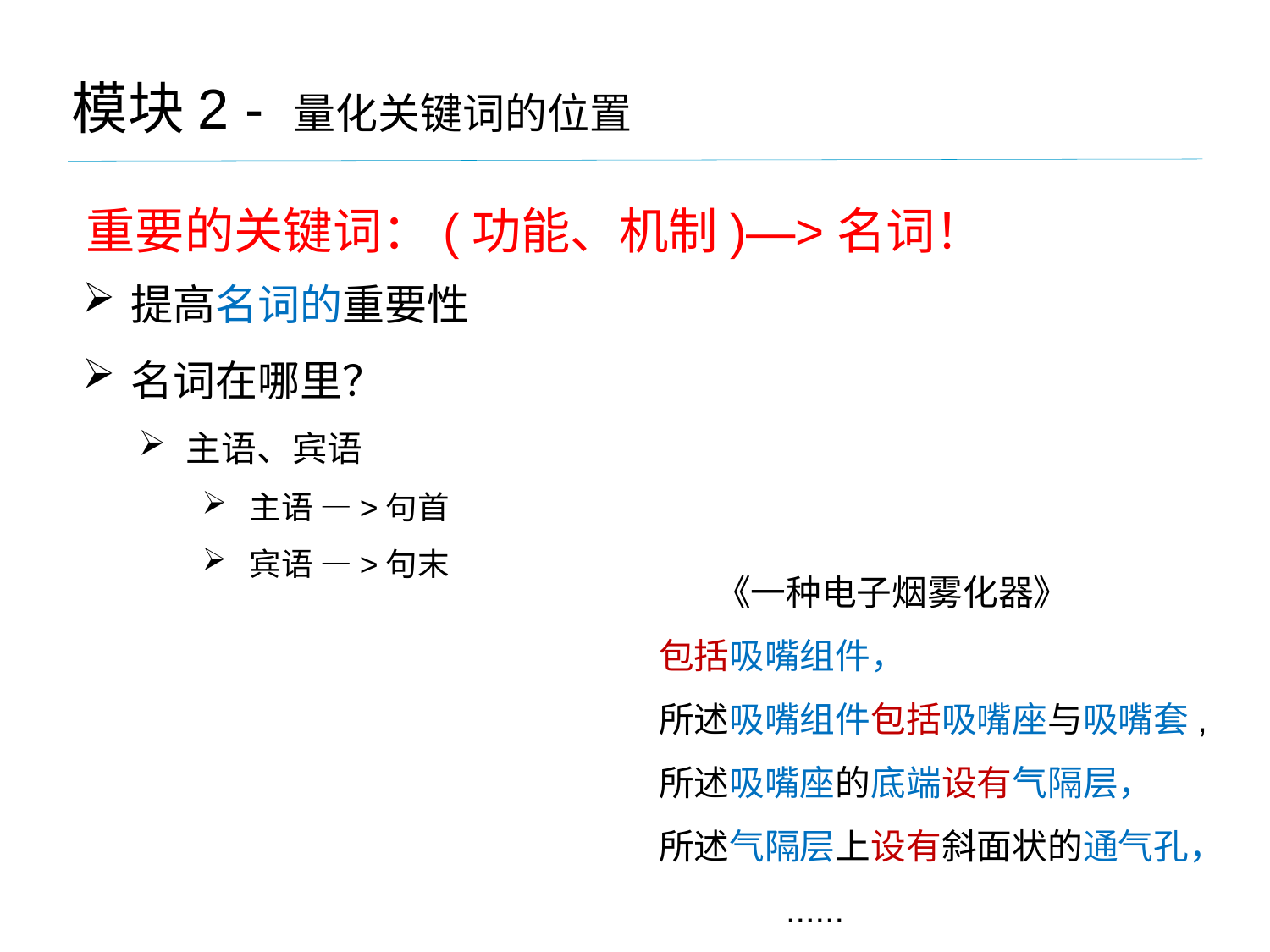

模块2 - 量化关键词的位置

重要的关键词：(功能、机制)—>名词！
提高名词的重要性
名词在哪里？
主语、宾语
主语 —>句首
宾语 —>句末
《一种电子烟雾化器》
	包括吸嘴组件，
	所述吸嘴组件包括吸嘴座与吸嘴套,
	所述吸嘴座的底端设有气隔层，
	所述气隔层上设有斜面状的通气孔，
		......